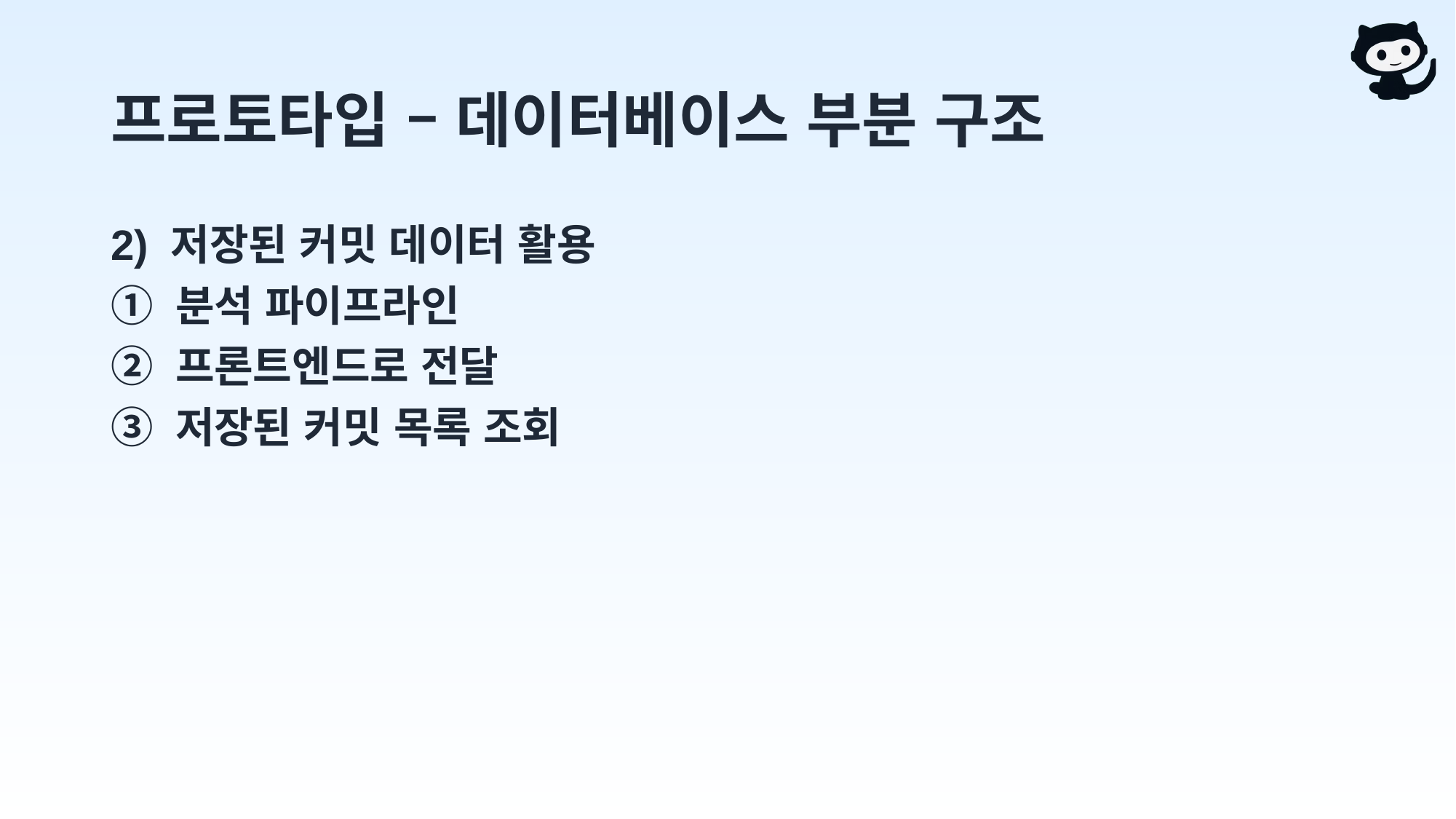

# 프로토타입 – 데이터베이스 부분 구조
2) 저장된 커밋 데이터 활용
① 분석 파이프라인
② 프론트엔드로 전달
③ 저장된 커밋 목록 조회